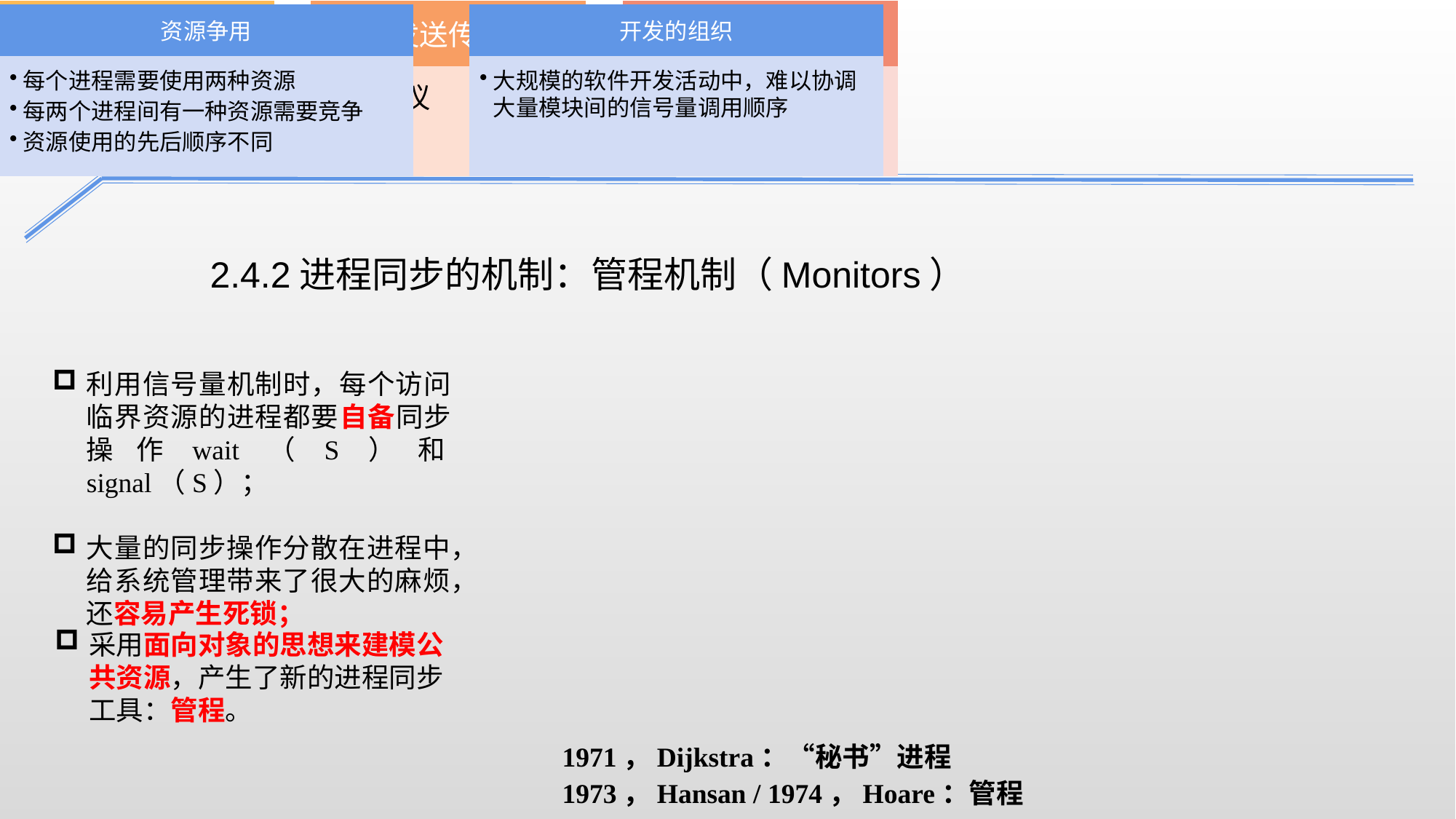

2.4 进程同步
2.4.2进程同步的机制：管程机制（Monitors）
复印机
扫描仪
打印机
发送传真
扫描仪
网卡
接收邮件
网卡
打印机
利用信号量机制时，每个访问临界资源的进程都要自备同步操作wait（S）和signal（S）；

大量的同步操作分散在进程中，给系统管理带来了很大的麻烦，还容易产生死锁；
资源争用
每个进程需要使用两种资源
每两个进程间有一种资源需要竞争
资源使用的先后顺序不同
开发的组织
大规模的软件开发活动中，难以协调大量模块间的信号量调用顺序
采用面向对象的思想来建模公共资源，产生了新的进程同步工具：管程。
1971，Dijkstra：“秘书”进程
1973，Hansan / 1974，Hoare：管程